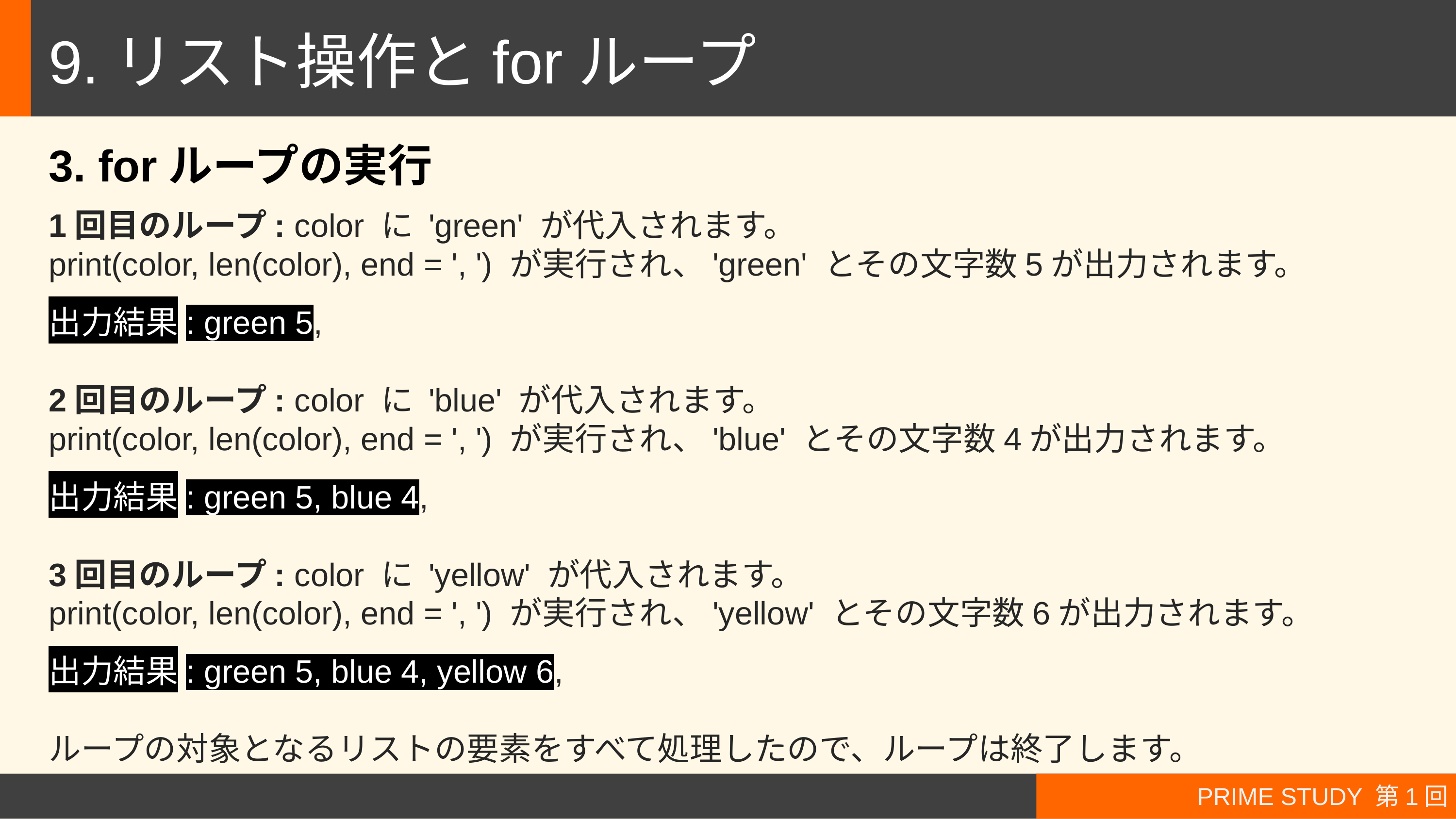

# 9.リスト操作とforループ
3. forループの実行
1回目のループ: color に 'green' が代入されます。
print(color, len(color), end = ', ') が実行され、'green' とその文字数5が出力されます。
出力結果: green 5,

2回目のループ: color に 'blue' が代入されます。
print(color, len(color), end = ', ') が実行され、'blue' とその文字数4が出力されます。
出力結果: green 5, blue 4,

3回目のループ: color に 'yellow' が代入されます。
print(color, len(color), end = ', ') が実行され、'yellow' とその文字数6が出力されます。
出力結果: green 5, blue 4, yellow 6,

ループの対象となるリストの要素をすべて処理したので、ループは終了します。
PRIME STUDY 第1回